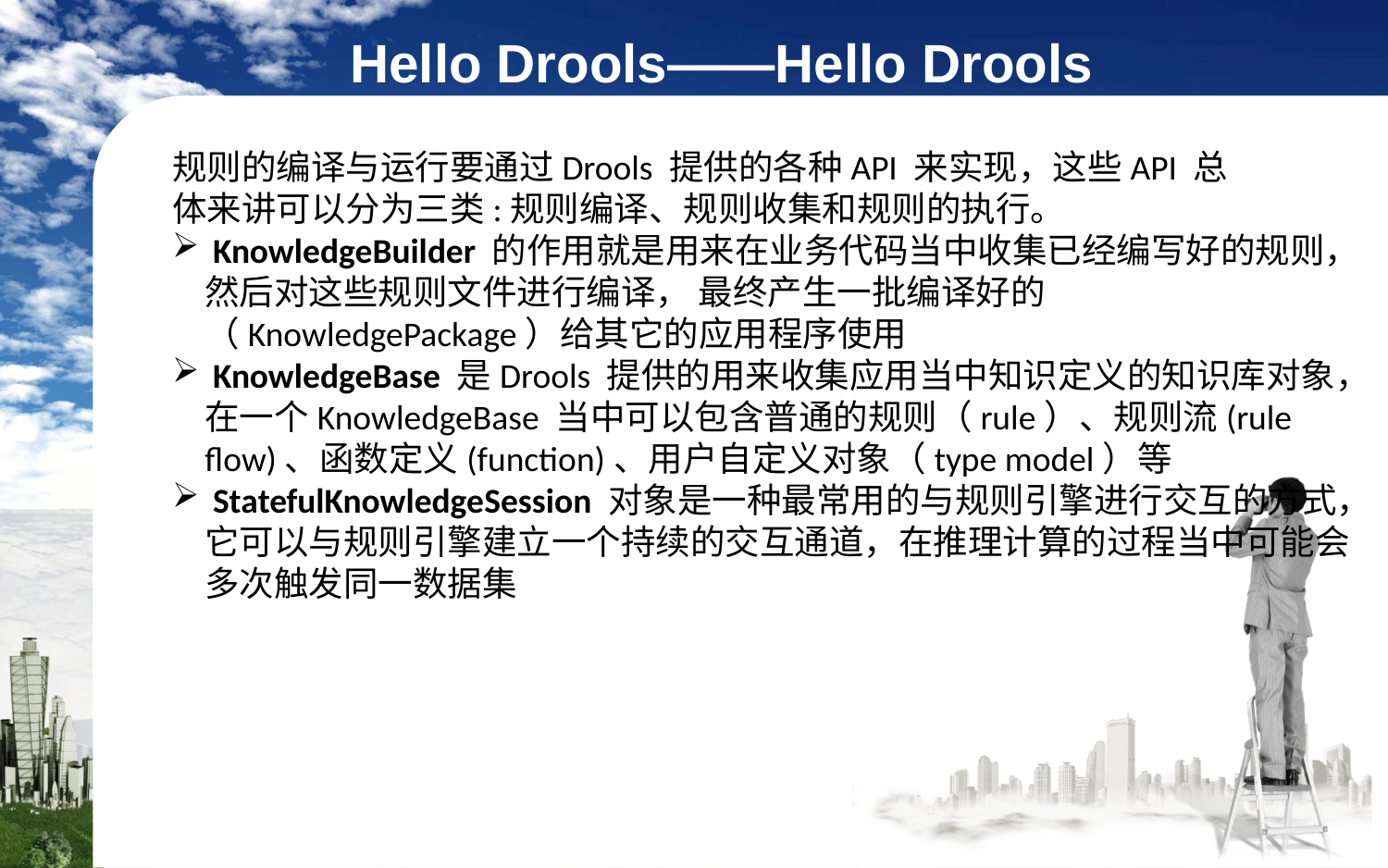

Hello Drools——Hello Drools
规则的编译与运行要通过Drools 提供的各种API 来实现，这些API 总
体来讲可以分为三类:规则编译、规则收集和规则的执行。
 KnowledgeBuilder 的作用就是用来在业务代码当中收集已经编写好的规则， 然后对这些规则文件进行编译， 最终产生一批编译好的（KnowledgePackage）给其它的应用程序使用
 KnowledgeBase 是Drools 提供的用来收集应用当中知识定义的知识库对象，在一个KnowledgeBase 当中可以包含普通的规则（rule）、规则流(rule flow)、函数定义(function)、用户自定义对象（type model）等
 StatefulKnowledgeSession 对象是一种最常用的与规则引擎进行交互的方式，它可以与规则引擎建立一个持续的交互通道，在推理计算的过程当中可能会多次触发同一数据集